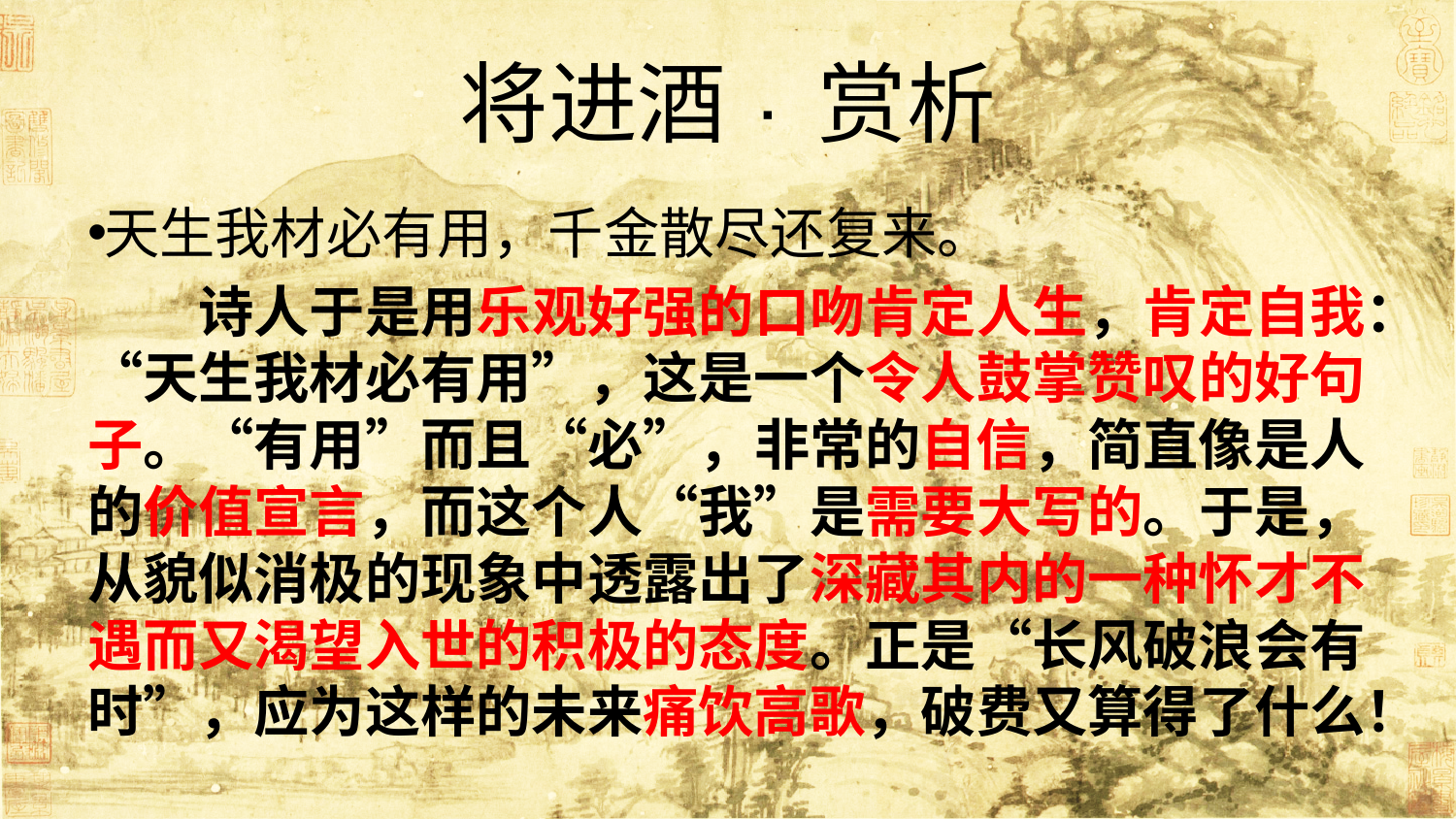

# 将进酒·赏析
天生我材必有用，千金散尽还复来。
　　诗人于是用乐观好强的口吻肯定人生，肯定自我：“天生我材必有用”，这是一个令人鼓掌赞叹的好句子。“有用”而且“必”，非常的自信，简直像是人的价值宣言，而这个人“我”是需要大写的。于是，从貌似消极的现象中透露出了深藏其内的一种怀才不遇而又渴望入世的积极的态度。正是“长风破浪会有时”，应为这样的未来痛饮高歌，破费又算得了什么！